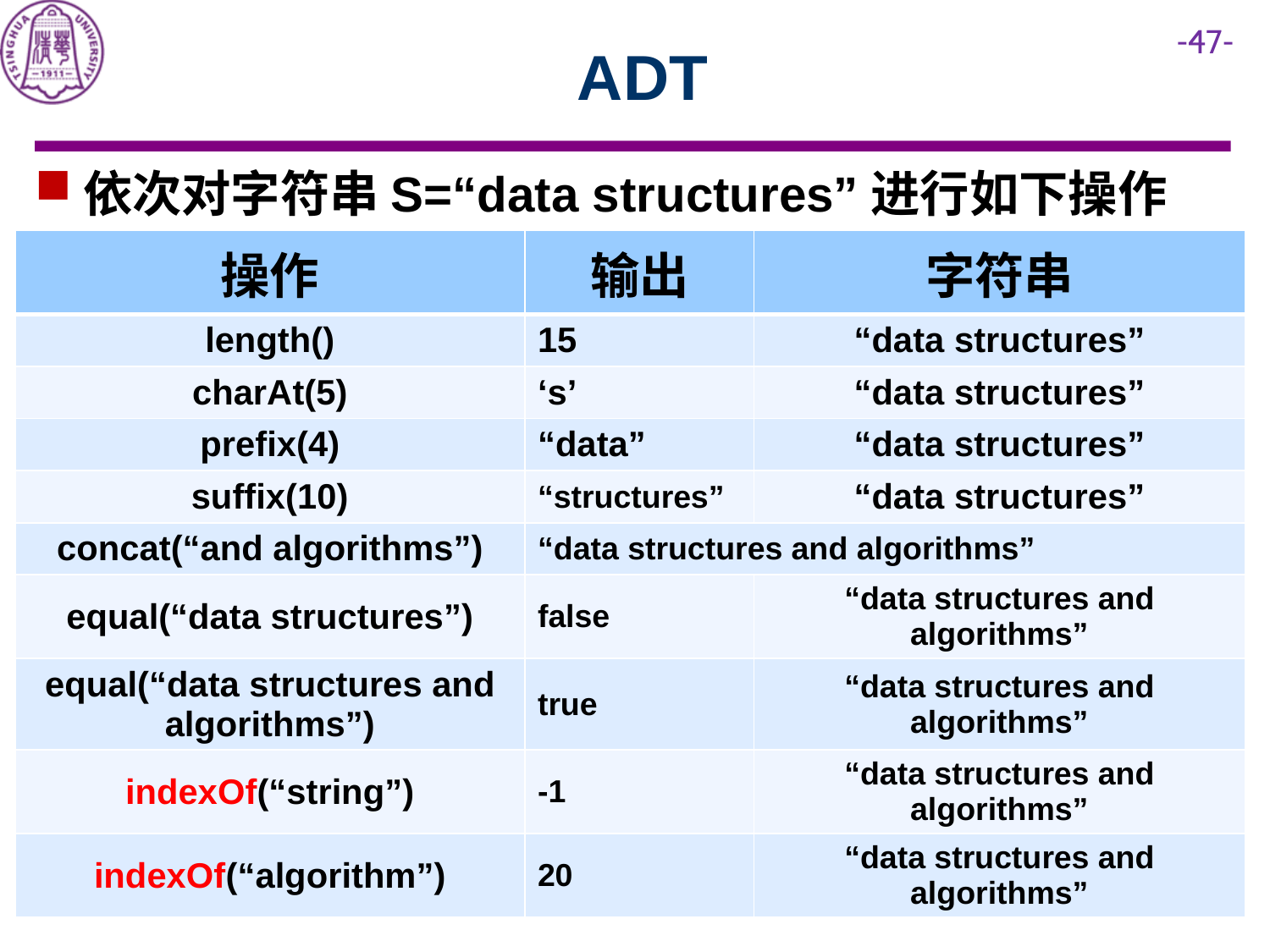

# ADT
依次对字符串S=“data structures”进行如下操作
| 操作 | 输出 | 字符串 |
| --- | --- | --- |
| length() | 15 | “data structures” |
| charAt(5) | ‘s’ | “data structures” |
| prefix(4) | “data” | “data structures” |
| suffix(10) | “structures” | “data structures” |
| concat(“and algorithms”) | “data structures and algorithms” |  |
| equal(“data structures”) | false | “data structures and algorithms” |
| equal(“data structures and algorithms”) | true | “data structures and algorithms” |
| indexOf(“string”) | -1 | “data structures and algorithms” |
| indexOf(“algorithm”) | 20 | “data structures and algorithms” |